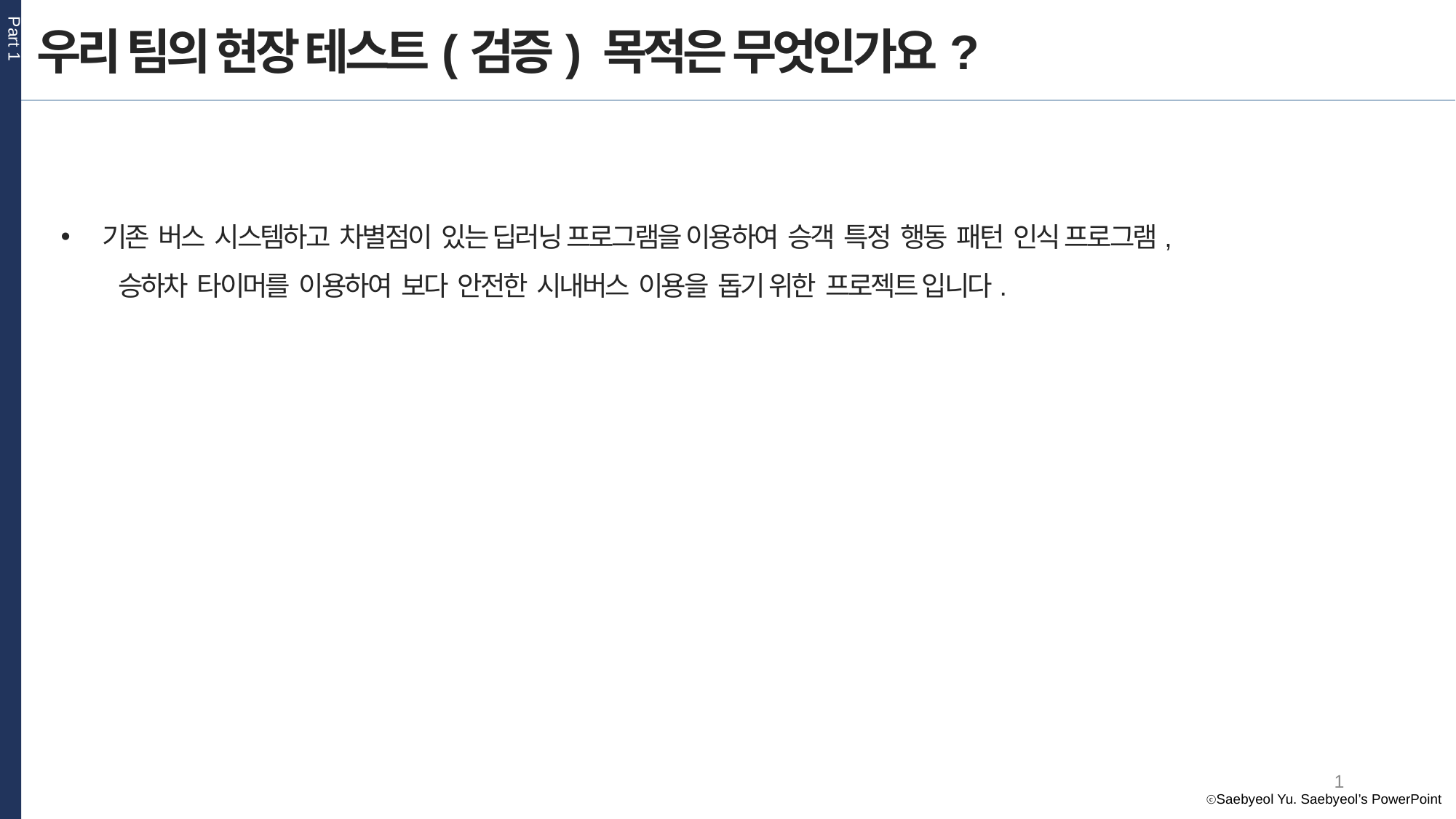

Part 1
우리 팀의 현장 테스트(검증) 목적은 무엇인가요?
기존  버스  시스템하고  차별점이  있는 딥러닝 프로그램을 이용하여  승객  특정  행동  패턴  인식 프로그램,
         승하차  타이머를  이용하여  보다  안전한  시내버스  이용을  돕기 위한  프로젝트 입니다.

1